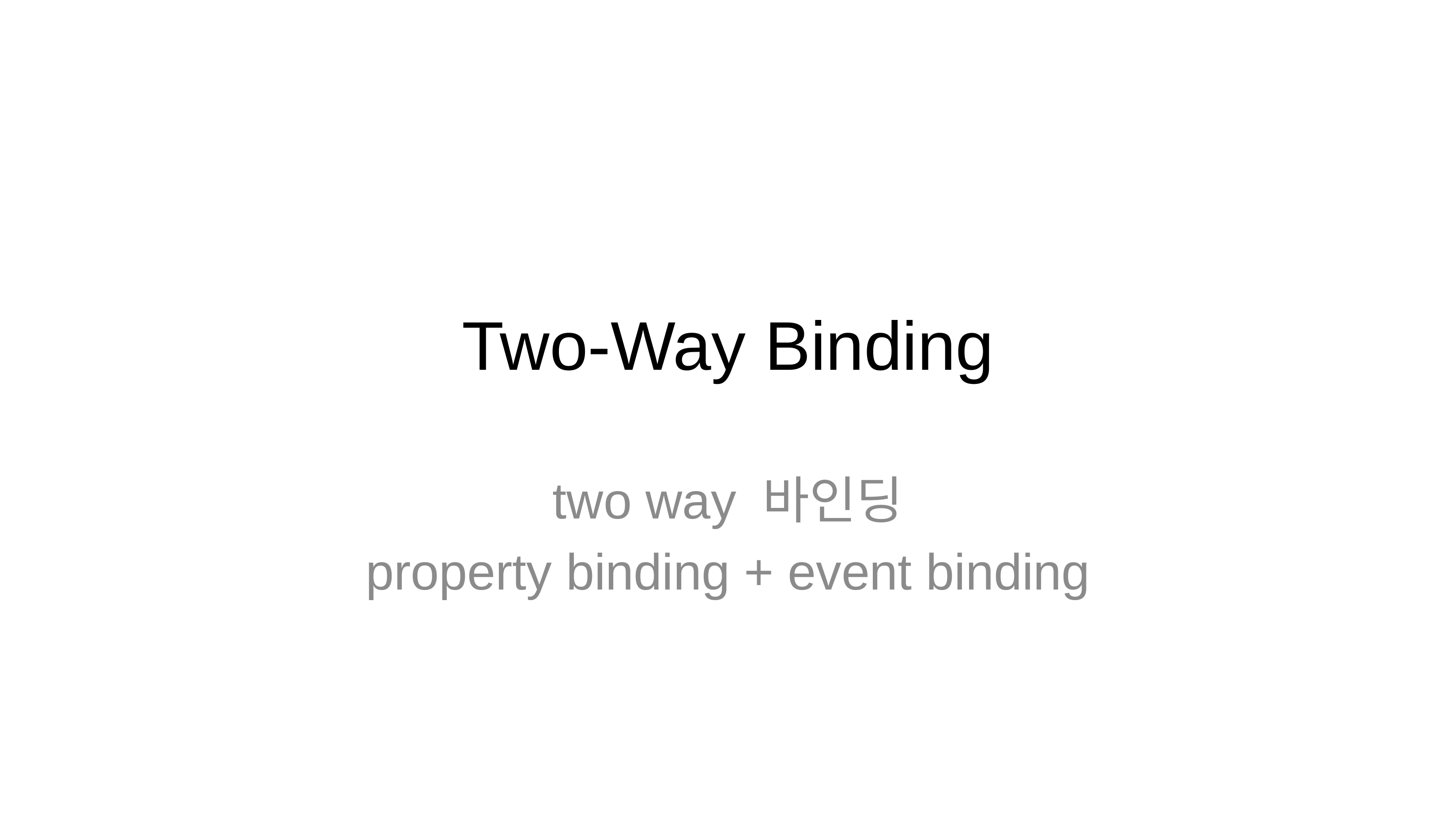

# Two-Way Binding
two way 바인딩
property binding + event binding